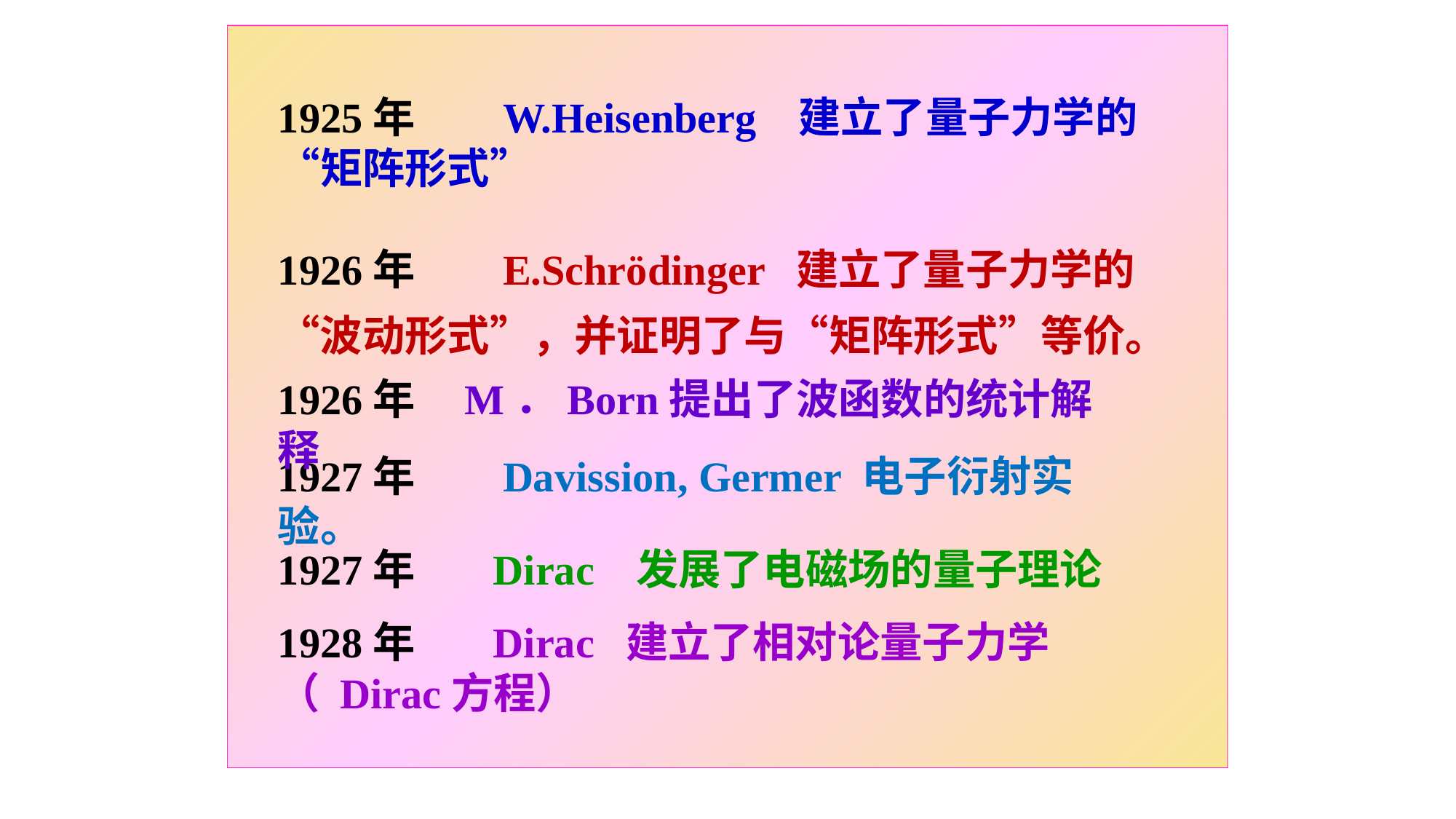

1925年        W.Heisenberg   建立了量子力学的 “矩阵形式”
1926年        E.Schrödinger  建立了量子力学的 “波动形式”，并证明了与“矩阵形式”等价。
1926年    M．Born提出了波函数的统计解释
1927年        Davission, Germer 电子衍射实验。
1927年       Dirac   发展了电磁场的量子理论
1928年       Dirac  建立了相对论量子力学（ Dirac方程）